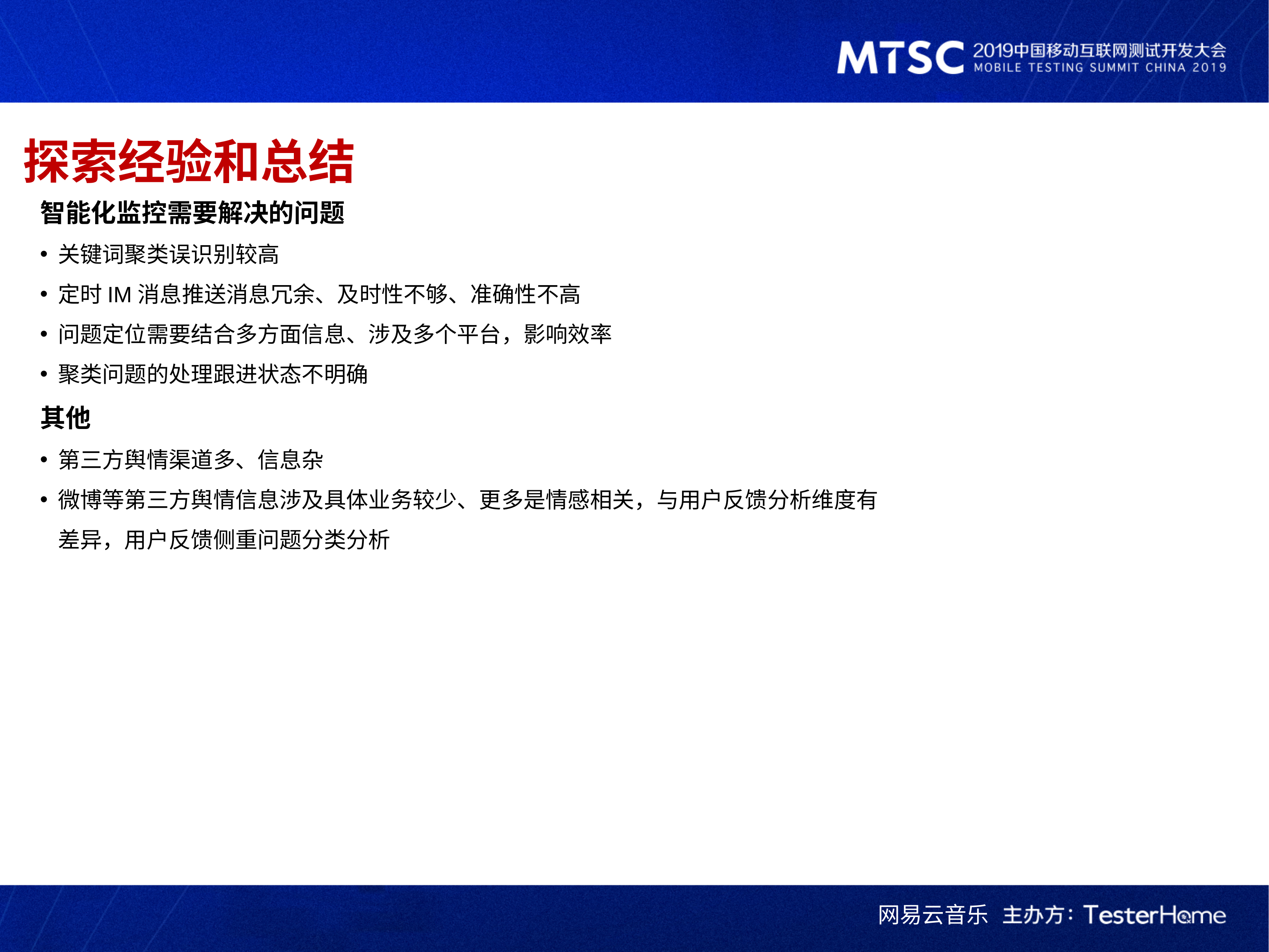

探索经验和总结
智能化监控需要解决的问题
关键词聚类误识别较高
定时IM消息推送消息冗余、及时性不够、准确性不高
问题定位需要结合多方面信息、涉及多个平台，影响效率
聚类问题的处理跟进状态不明确
其他
第三方舆情渠道多、信息杂
微博等第三方舆情信息涉及具体业务较少、更多是情感相关，与用户反馈分析维度有差异，用户反馈侧重问题分类分析
网易云音乐